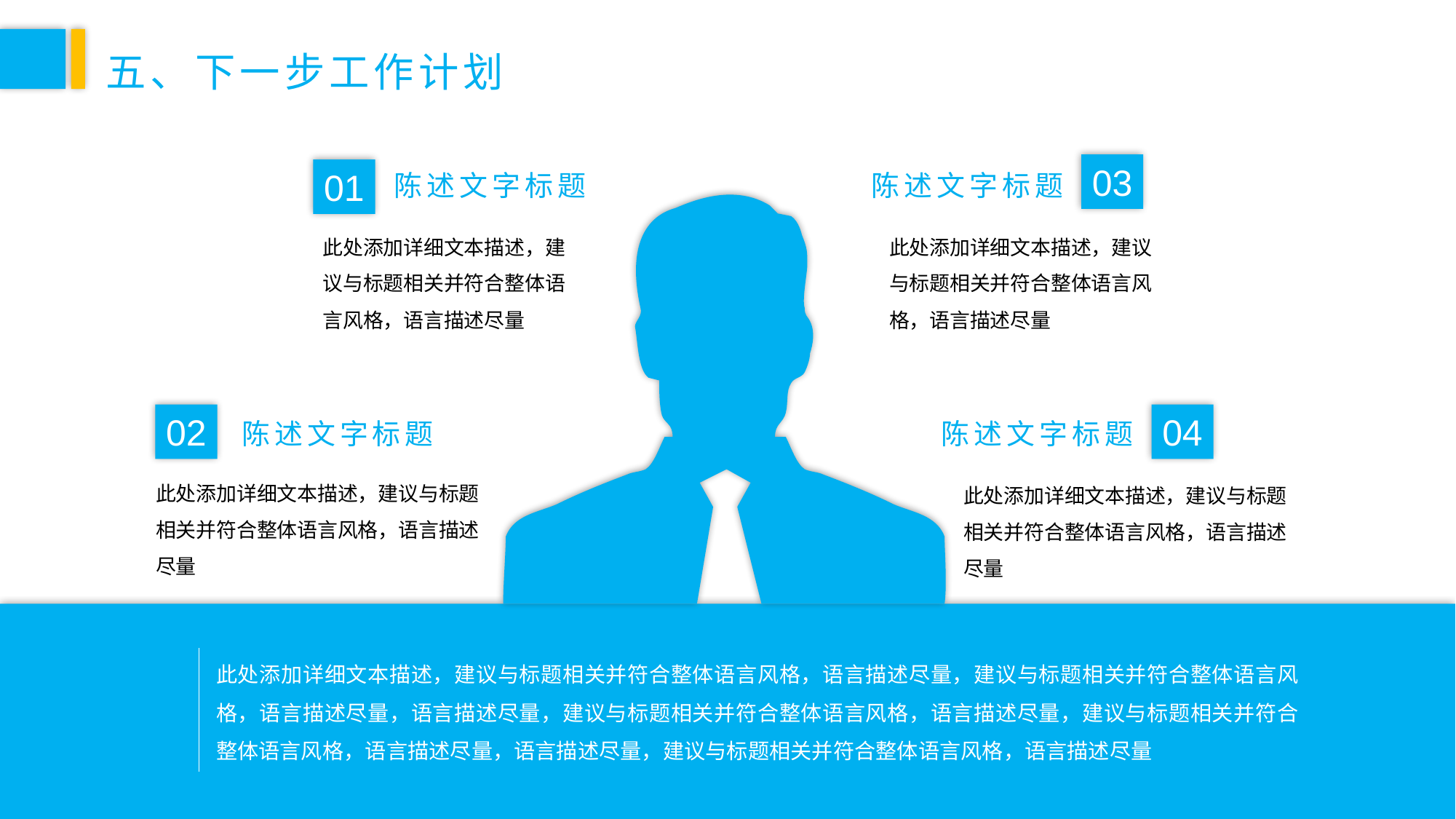

五、下一步工作计划

03
01
陈述文字标题
陈述文字标题

此处添加详细文本描述，建议与标题相关并符合整体语言风格，语言描述尽量
此处添加详细文本描述，建议与标题相关并符合整体语言风格，语言描述尽量
02
04
陈述文字标题
陈述文字标题
此处添加详细文本描述，建议与标题相关并符合整体语言风格，语言描述尽量
此处添加详细文本描述，建议与标题相关并符合整体语言风格，语言描述尽量

此处添加详细文本描述，建议与标题相关并符合整体语言风格，语言描述尽量，建议与标题相关并符合整体语言风格，语言描述尽量，语言描述尽量，建议与标题相关并符合整体语言风格，语言描述尽量，建议与标题相关并符合整体语言风格，语言描述尽量，语言描述尽量，建议与标题相关并符合整体语言风格，语言描述尽量